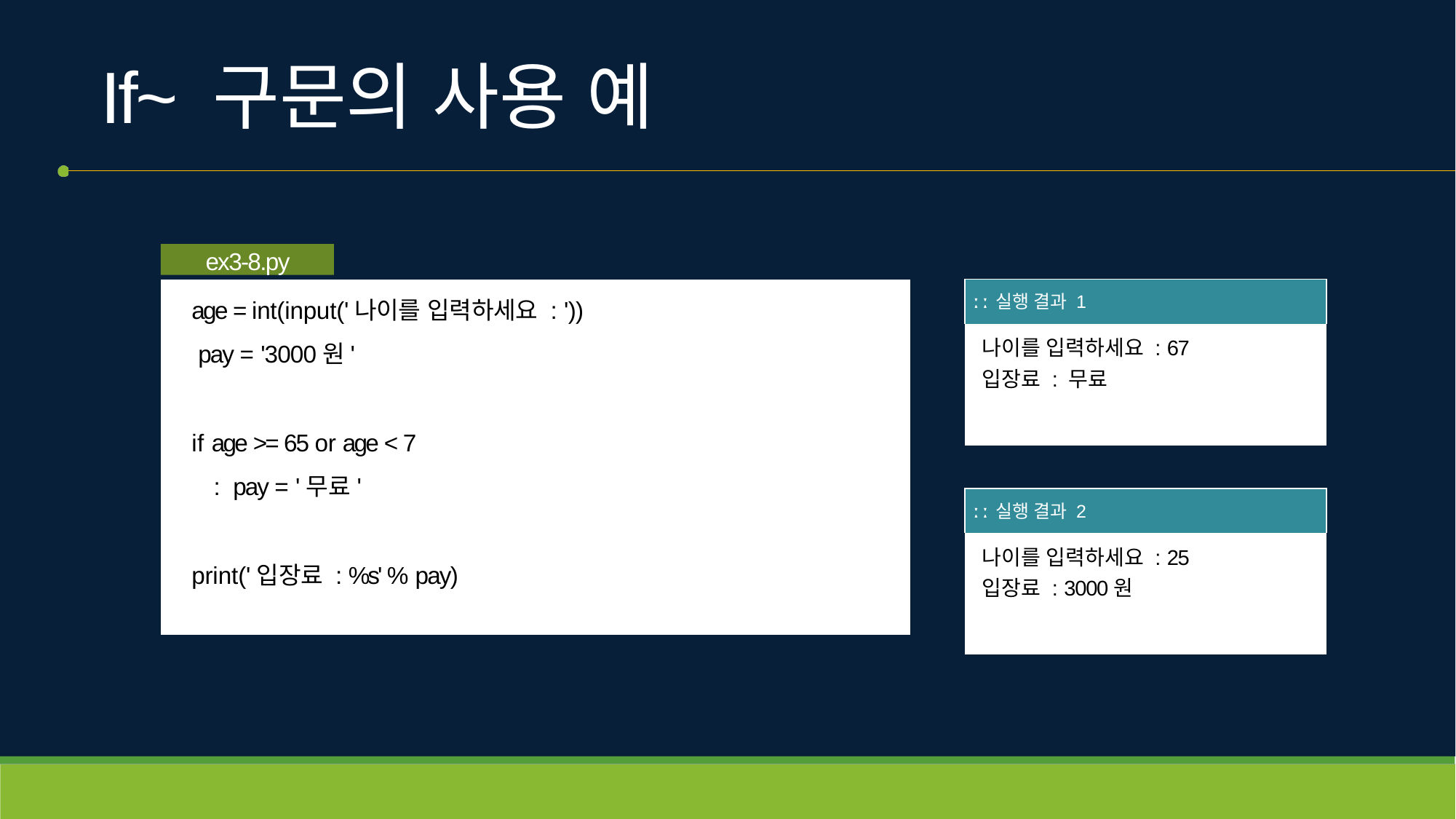

# If~ 구문의 사용 예

ex3-8.py
age = int(input('나이를 입력하세요 : '))  pay = '3000원'

if age >= 65 or age < 7 :  pay = '무료'

print('입장료 : %s' % pay)
| ː ː 실행 결과 1 |
| --- |
| 나이를 입력하세요 : 67 입장료 : 무료 |

| ː ː 실행 결과 2 |
| --- |
| 나이를 입력하세요 : 25 입장료 : 3000원 |